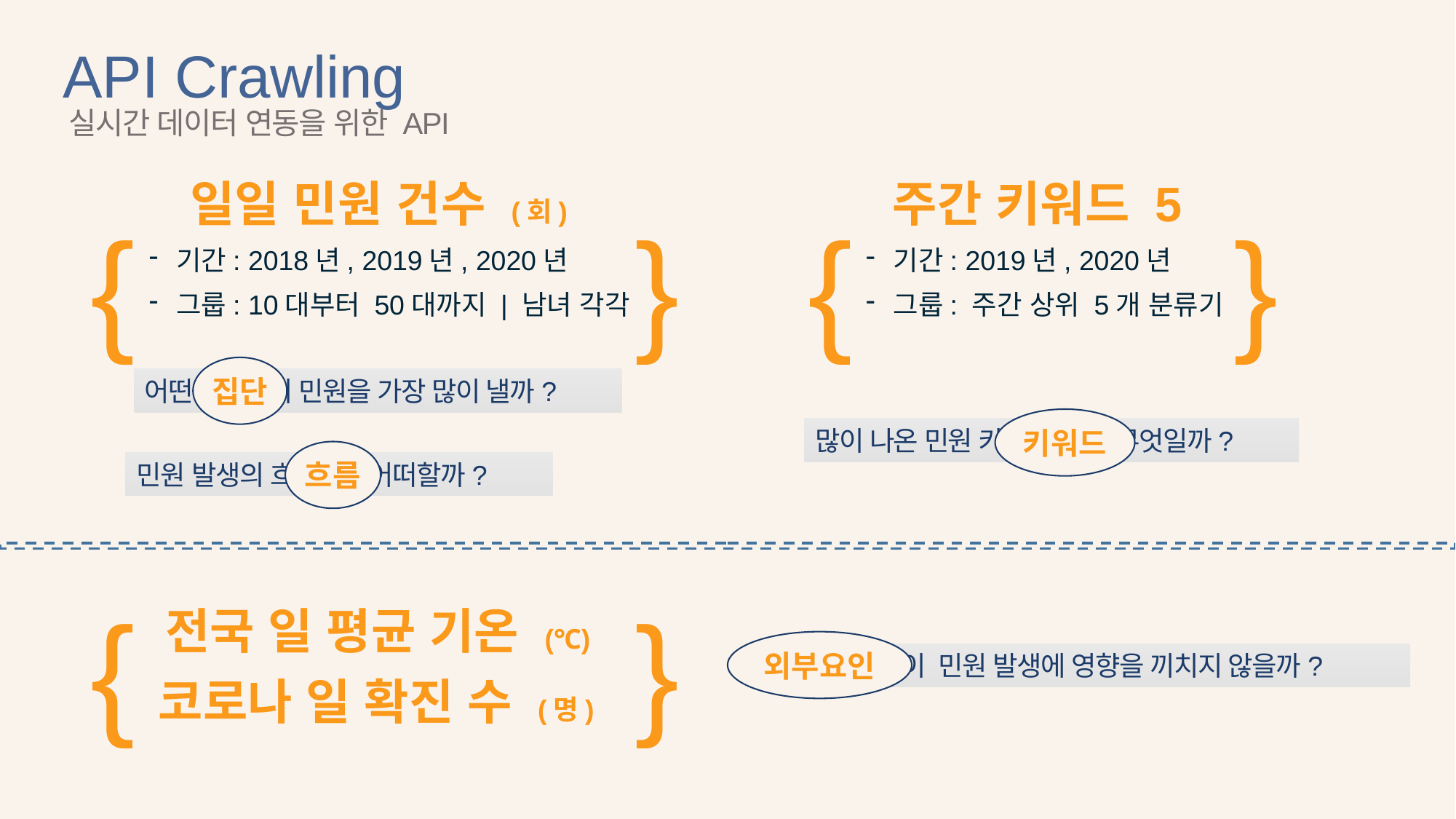

# API Crawling

실시간 데이터 연동을 위한 API
일일 민원 건수 (회)
주간 키워드 5
{
}
{
}
기간: 2018년, 2019년, 2020년
그룹: 10대부터 50대까지 | 남녀 각각
기간: 2019년, 2020년
그룹: 주간 상위 5개 분류기
집단
어떤 집단   이 민원을 가장 많이 낼까?
키워드
많이 나온 민원 키워드     는 무엇일까?
흐름
민원 발생의 흐름   은 어떠할까?

{
}
전국 일 평균 기온 (℃)
외부요인
외부요인 이  민원 발생에 영향을 끼치지 않을까?
코로나 일 확진 수 (명)